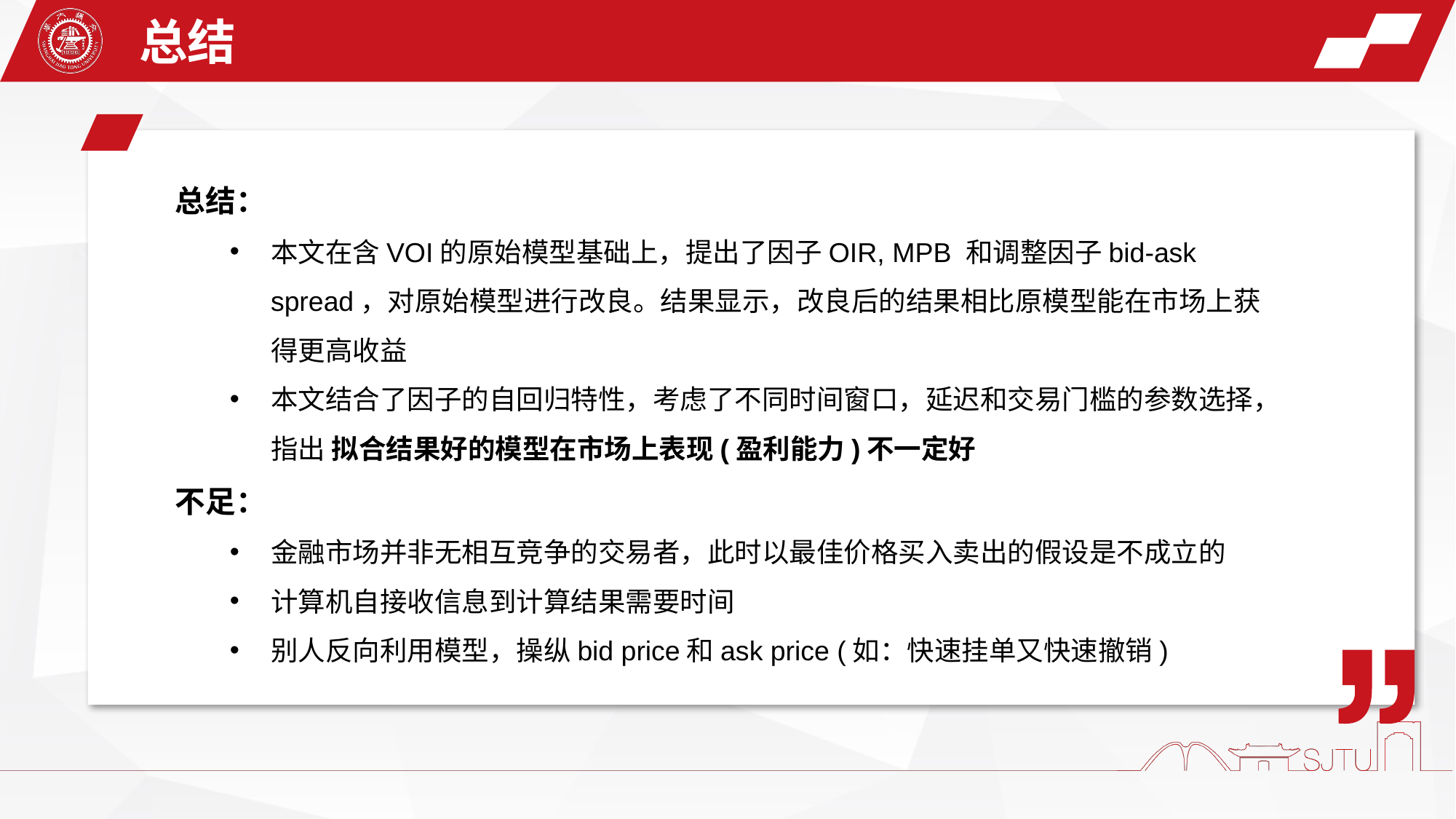

总结

总结：
本文在含VOI的原始模型基础上，提出了因子OIR, MPB 和调整因子bid-ask spread，对原始模型进行改良。结果显示，改良后的结果相比原模型能在市场上获得更高收益
本文结合了因子的自回归特性，考虑了不同时间窗口，延迟和交易门槛的参数选择，指出 拟合结果好的模型在市场上表现(盈利能力)不一定好
不足：
金融市场并非无相互竞争的交易者，此时以最佳价格买入卖出的假设是不成立的
计算机自接收信息到计算结果需要时间
别人反向利用模型，操纵bid price和ask price (如：快速挂单又快速撤销)